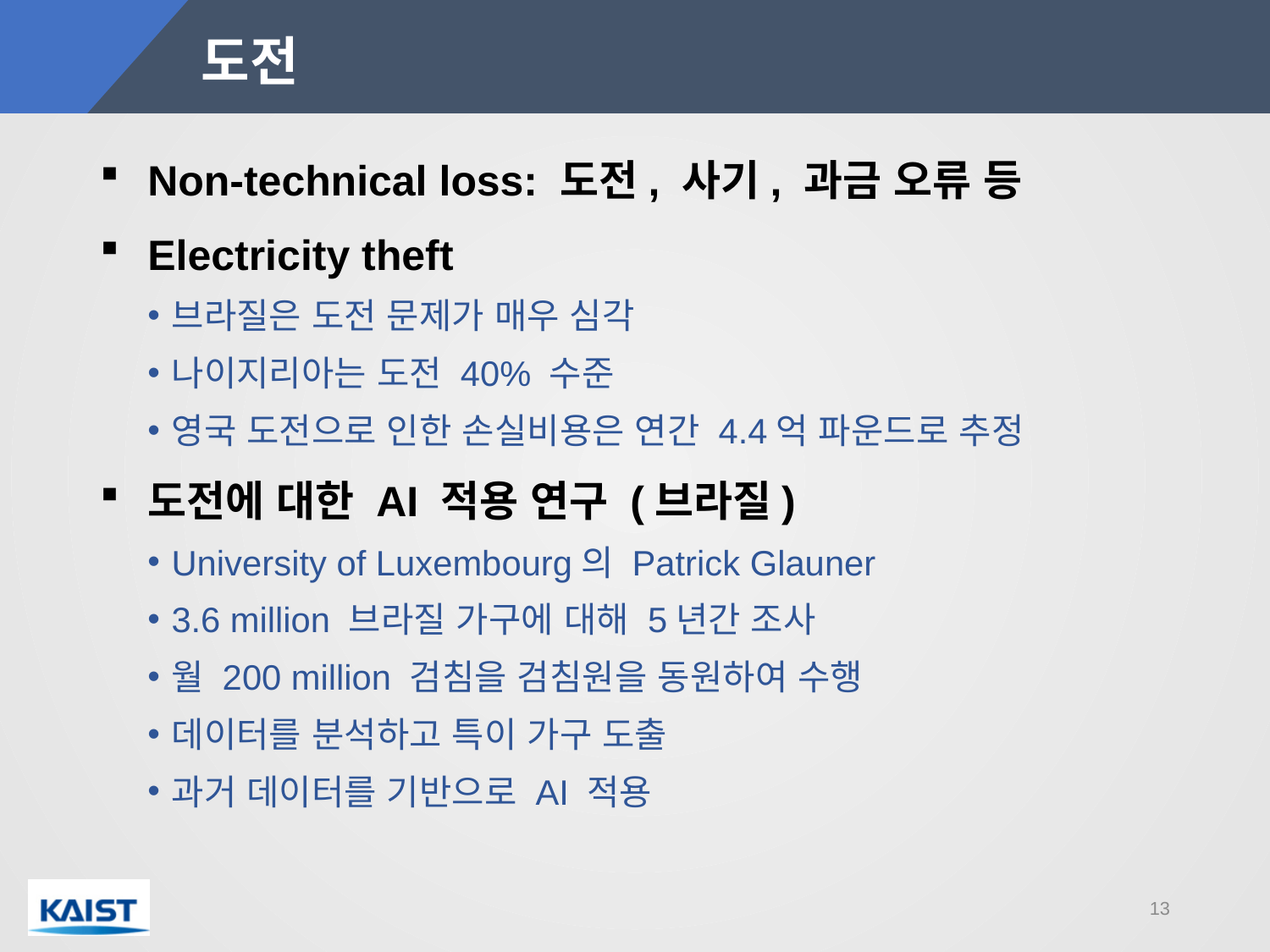

# 도전
Non-technical loss: 도전, 사기, 과금 오류 등
Electricity theft
브라질은 도전 문제가 매우 심각
나이지리아는 도전 40% 수준
영국 도전으로 인한 손실비용은 연간 4.4억 파운드로 추정
도전에 대한 AI 적용 연구 (브라질)
University of Luxembourg의 Patrick Glauner
3.6 million 브라질 가구에 대해 5년간 조사
월 200 million 검침을 검침원을 동원하여 수행
데이터를 분석하고 특이 가구 도출
과거 데이터를 기반으로 AI 적용

13